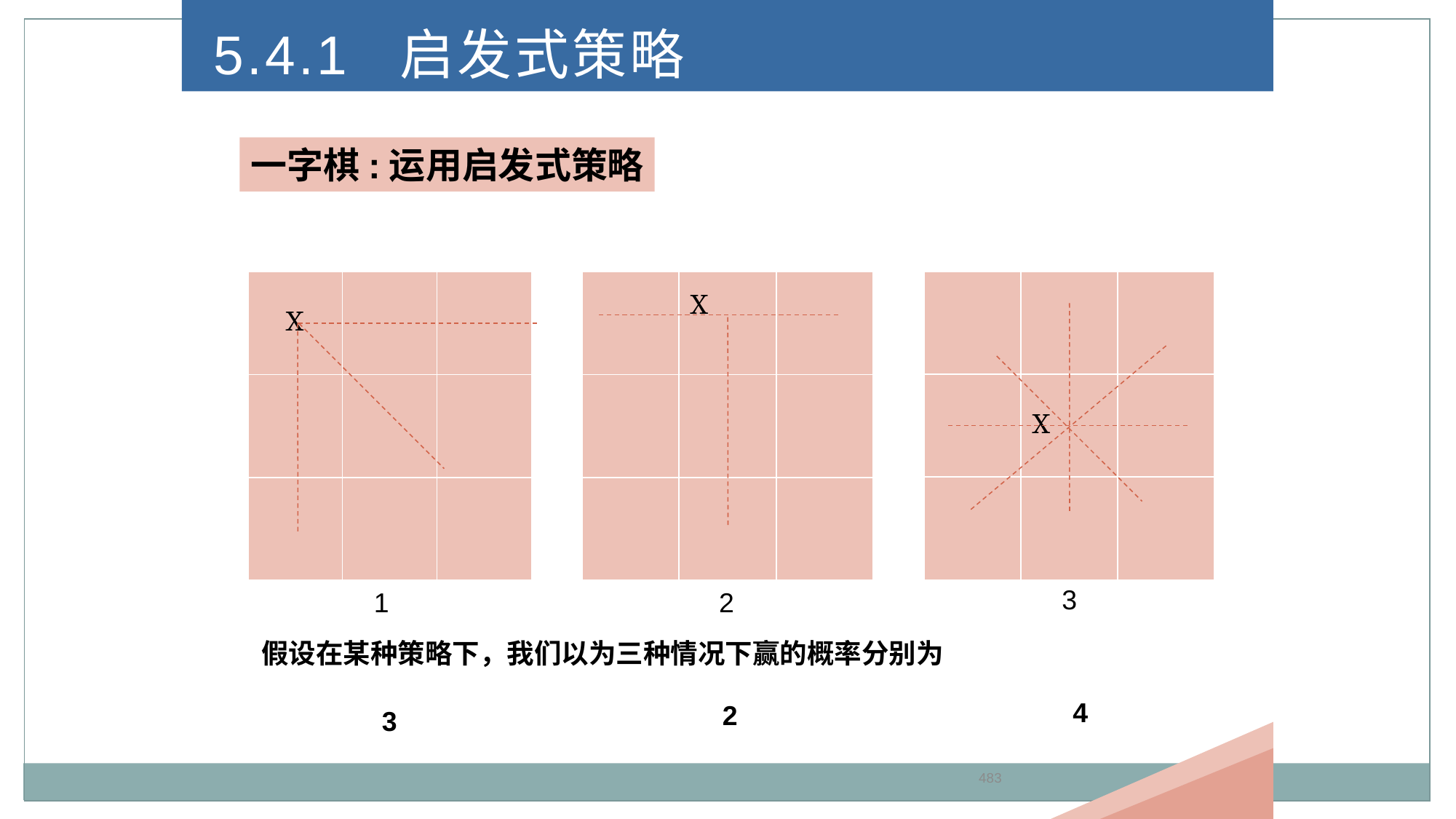

5.4.1  启发式策略
一字棋:运用启发式策略
|  |  |  |
| --- | --- | --- |
|  | X |  |
|  |  |  |
| X |  |  |
| --- | --- | --- |
|  |  |  |
|  |  |  |
|  | X |  |
| --- | --- | --- |
|  |  |  |
|  |  |  |
3
1
2
假设在某种策略下，我们以为三种情况下赢的概率分别为

4
2
3

483